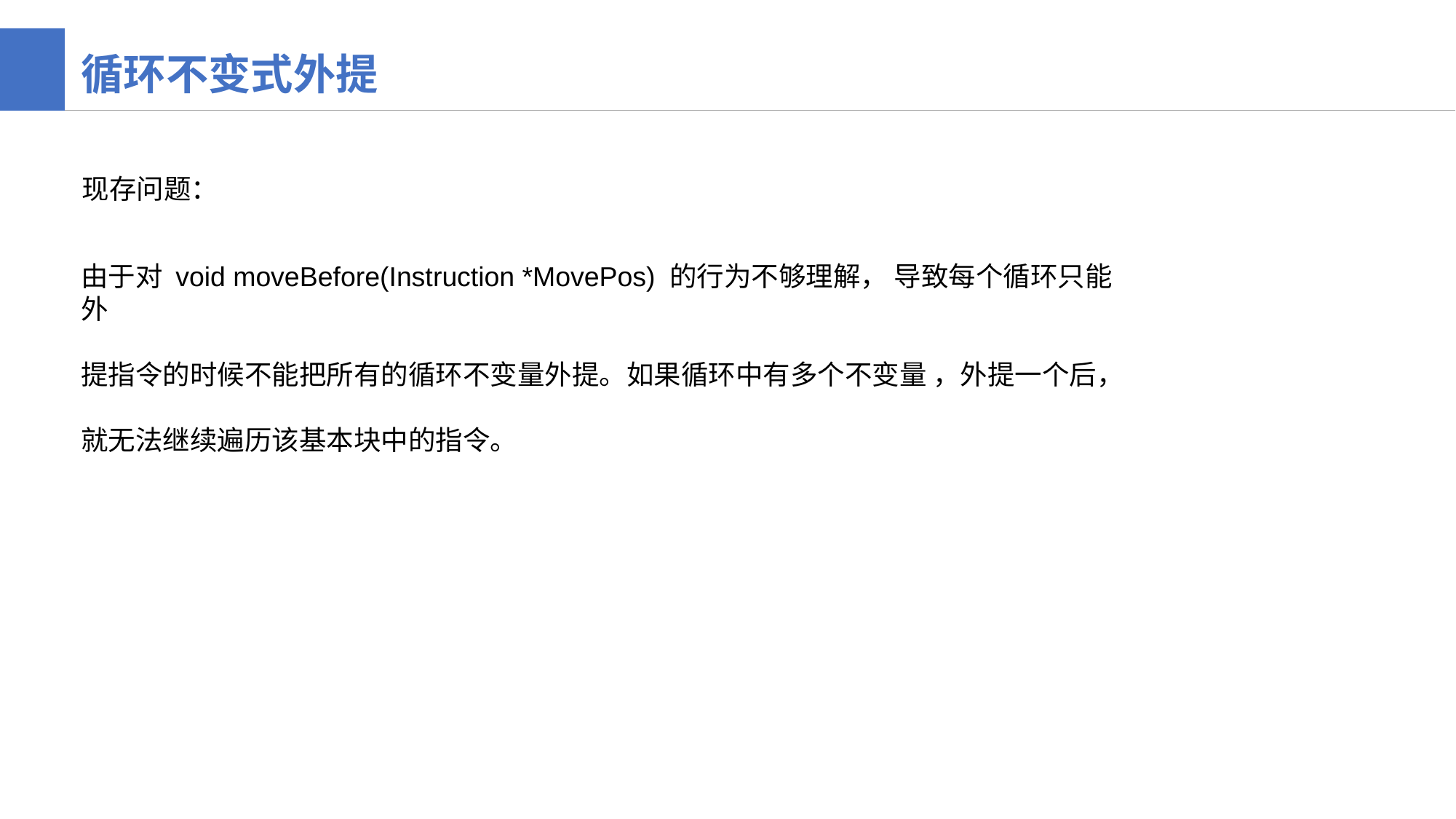

循环不变式外提
现存问题：

由于对 void moveBefore(Instruction *MovePos) 的行为不够理解， 导致每个循环只能外

提指令的时候不能把所有的循环不变量外提。如果循环中有多个不变量 ，外提一个后，

就无法继续遍历该基本块中的指令。